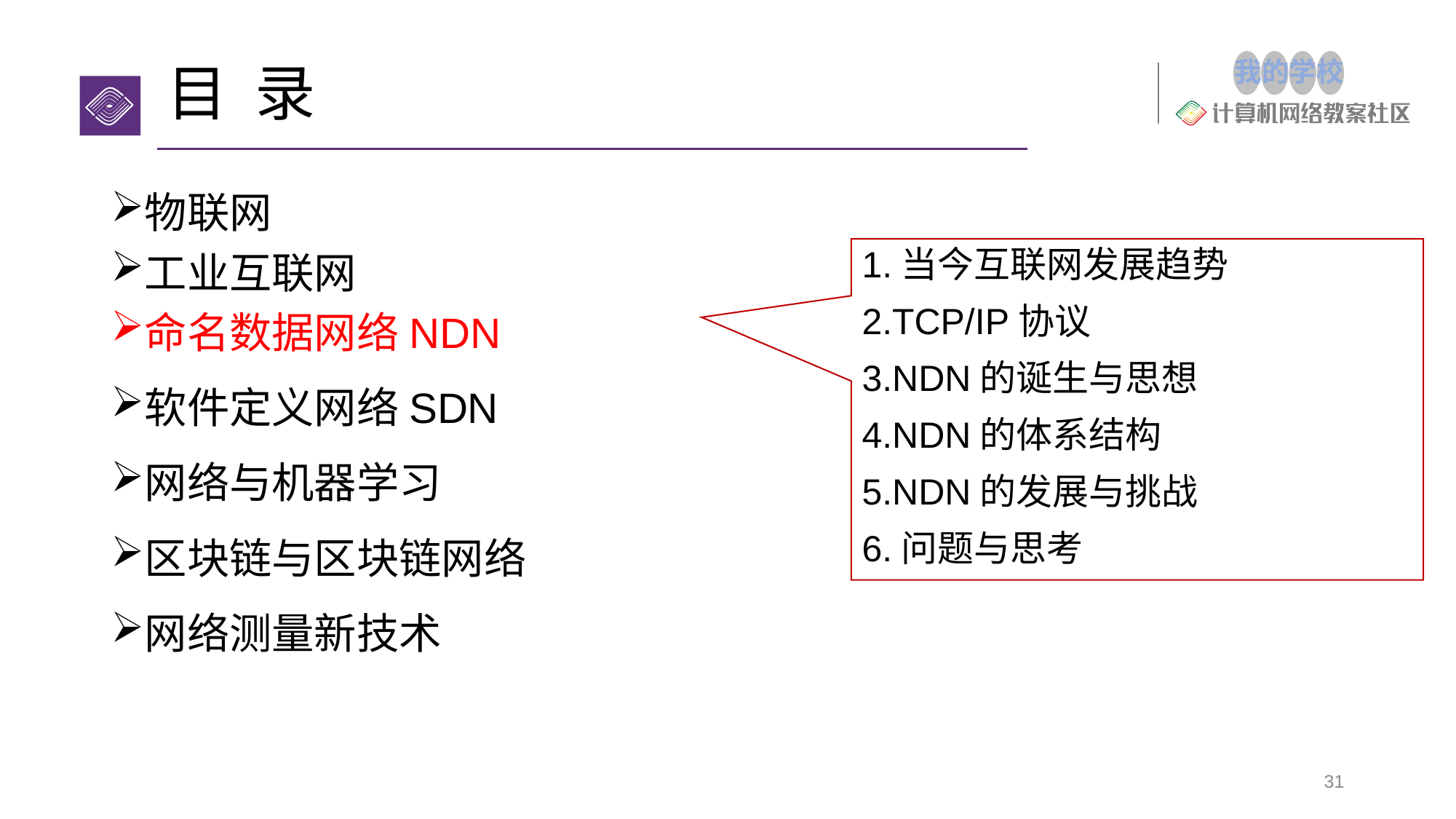

# 目  录
物联网
工业互联网
命名数据网络NDN
软件定义网络SDN
网络与机器学习
区块链与区块链网络
网络测量新技术

1.当今互联网发展趋势
2.TCP/IP协议
3.NDN的诞生与思想
4.NDN的体系结构
5.NDN的发展与挑战
6.问题与思考

31